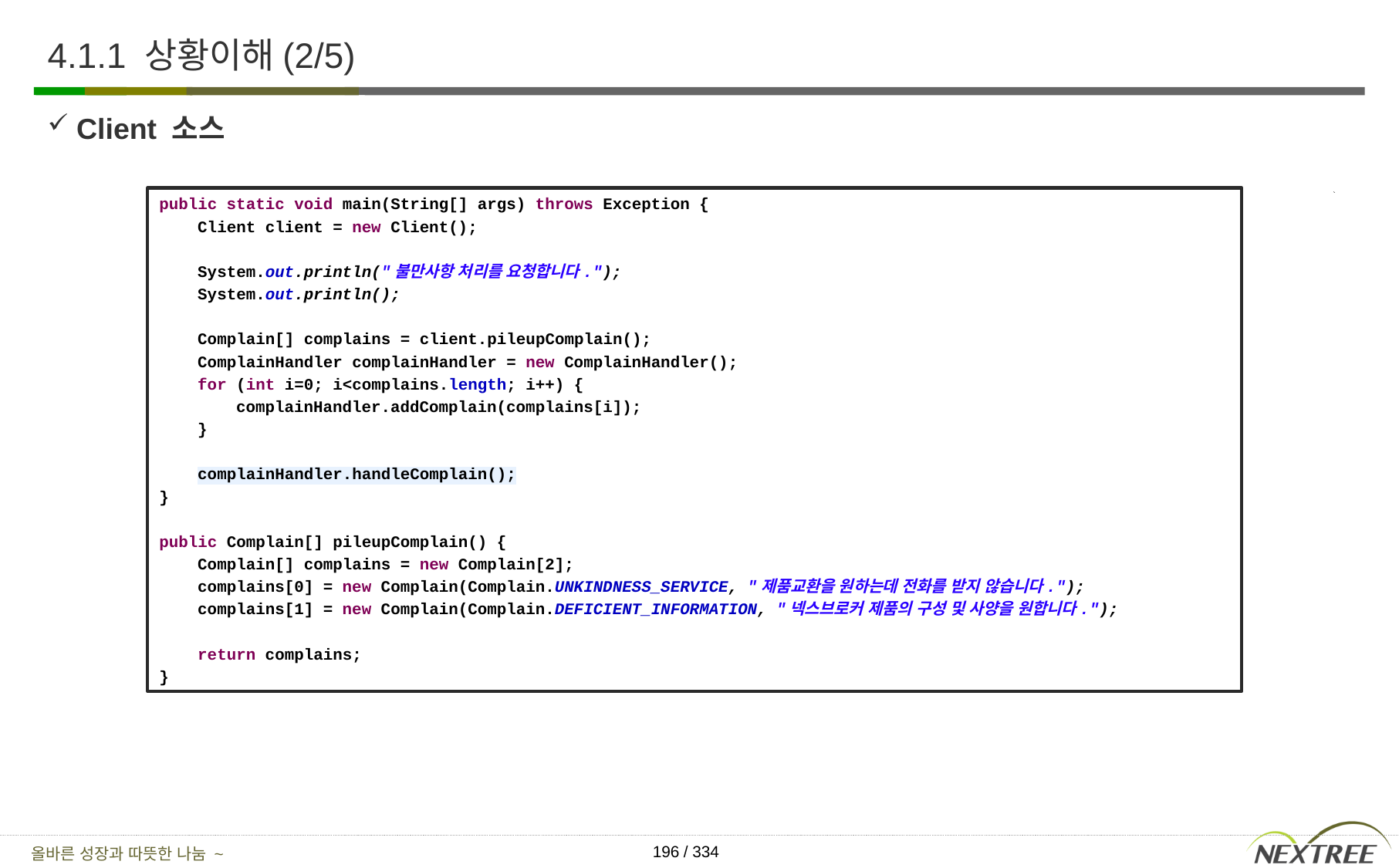

# 4.1.1 상황이해(2/5)
Client 소스
public static void main(String[] args) throws Exception {
    Client client = new Client();

    System.out.println("불만사항 처리를 요청합니다.");
    System.out.println();

    Complain[] complains = client.pileupComplain();
    ComplainHandler complainHandler = new ComplainHandler();
    for (int i=0; i<complains.length; i++) {
        complainHandler.addComplain(complains[i]);
    }

    complainHandler.handleComplain();
}

public Complain[] pileupComplain() {
    Complain[] complains = new Complain[2];
    complains[0] = new Complain(Complain.UNKINDNESS_SERVICE, "제품교환을 원하는데 전화를 받지 않습니다.");
    complains[1] = new Complain(Complain.DEFICIENT_INFORMATION, "넥스브로커 제품의 구성 및 사양을 원합니다.");

    return complains;
}